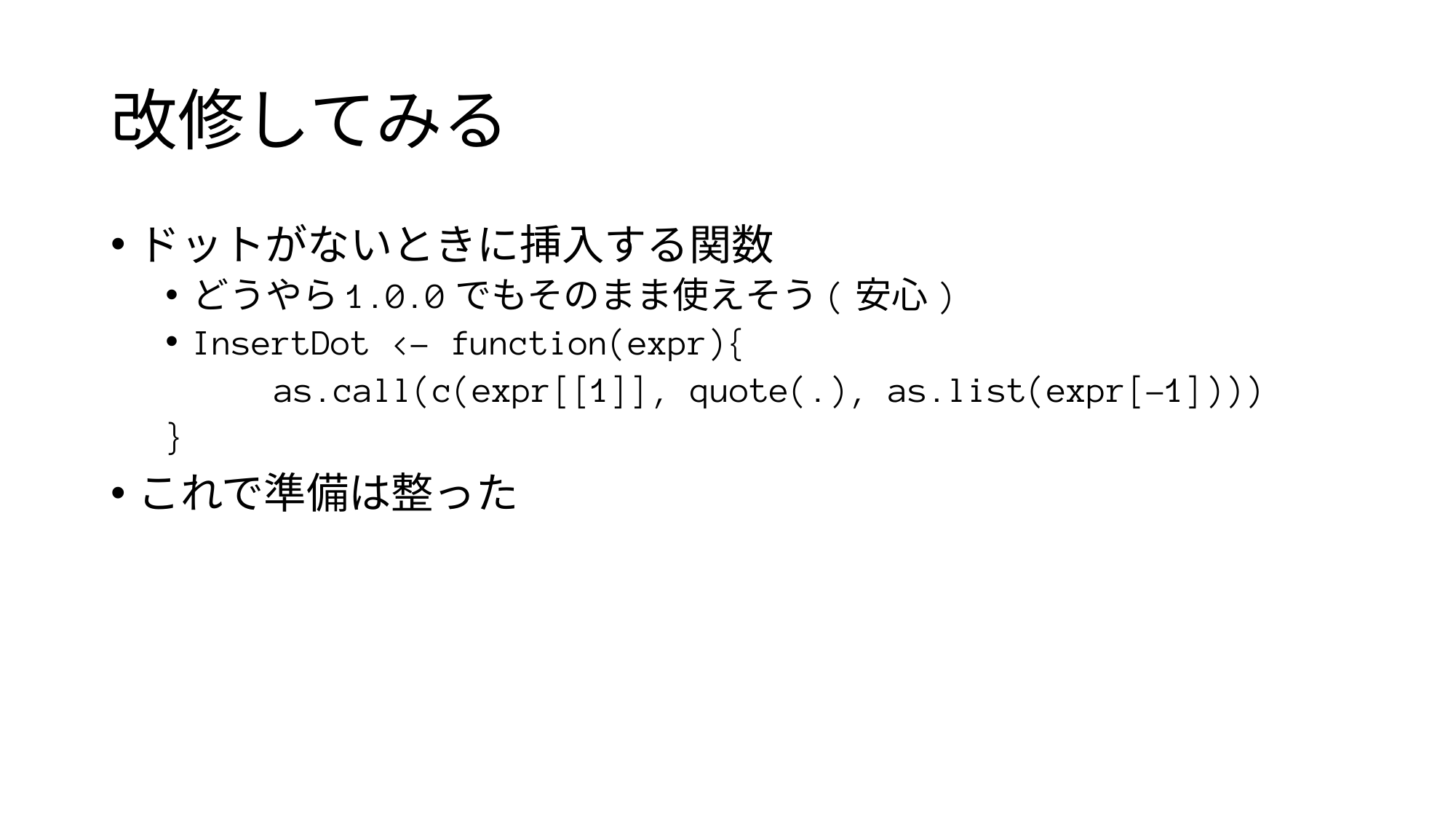

# 改修してみる
ドットがないときに挿入する関数
どうやら1.0.0でもそのまま使えそう(安心)
InsertDot <- function(expr){
	as.call(c(expr[[1]], quote(.), as.list(expr[-1])))
}
これで準備は整った